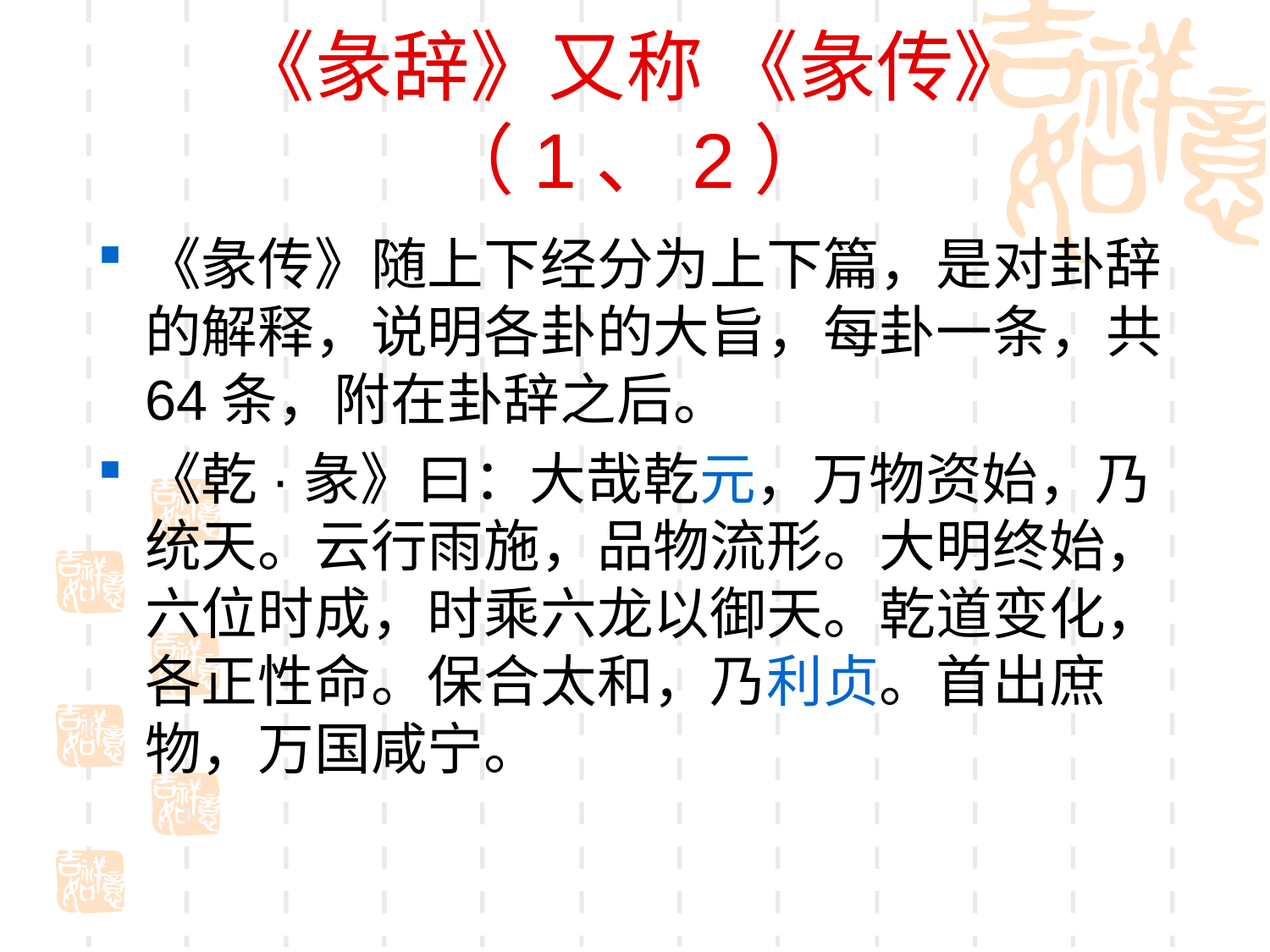

# 《彖辞》又称 《彖传》（1、2）
《彖传》随上下经分为上下篇，是对卦辞的解释，说明各卦的大旨，每卦一条，共64条，附在卦辞之后。
《乾·彖》曰：大哉乾元，万物资始，乃统天。云行雨施，品物流形。大明终始，六位时成，时乘六龙以御天。乾道变化，各正性命。保合太和，乃利贞。首出庶物，万国咸宁。